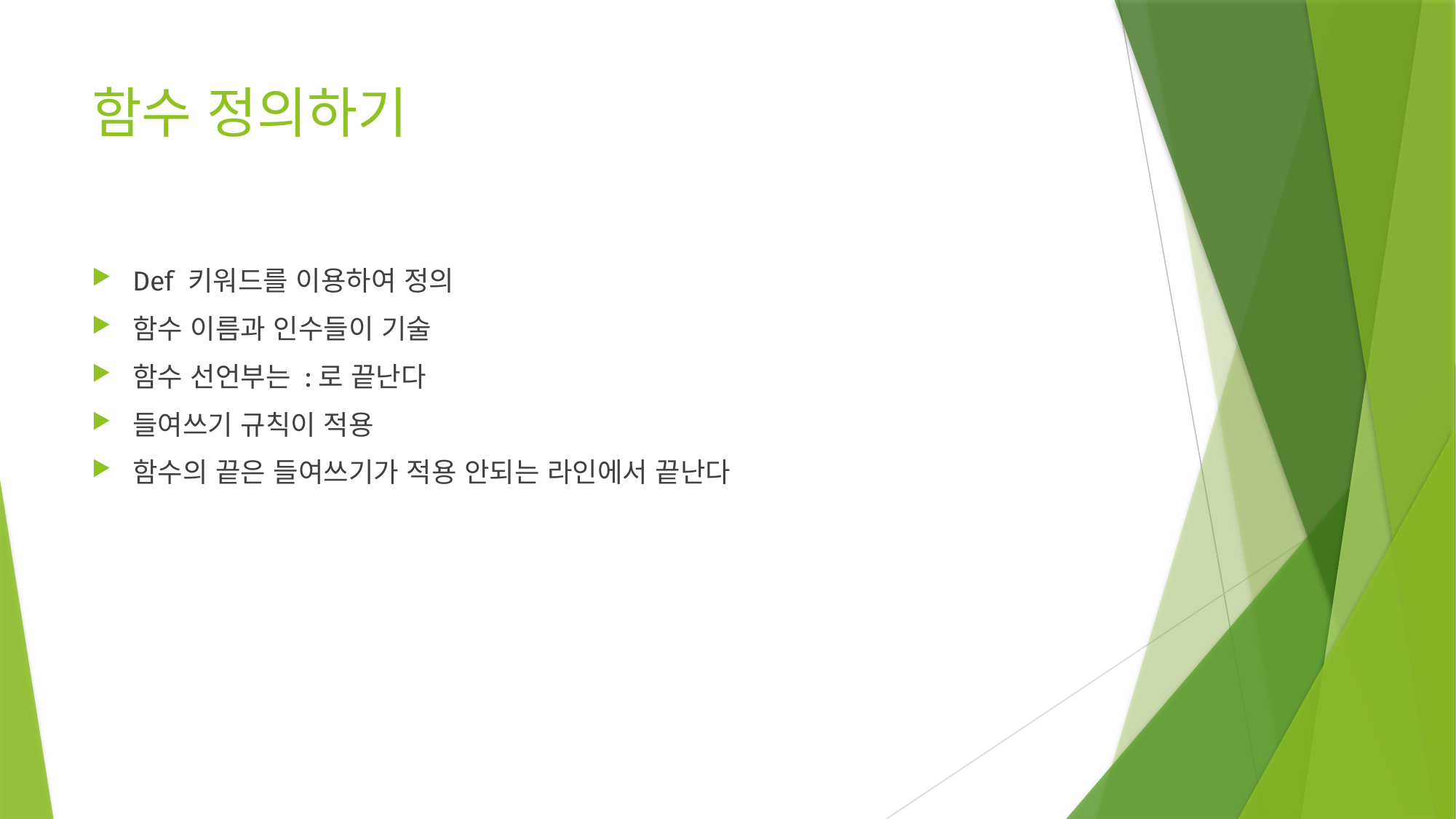

# 함수 정의하기
Def 키워드를 이용하여 정의
함수 이름과 인수들이 기술
함수 선언부는 :로 끝난다
들여쓰기 규칙이 적용
함수의 끝은 들여쓰기가 적용 안되는 라인에서 끝난다